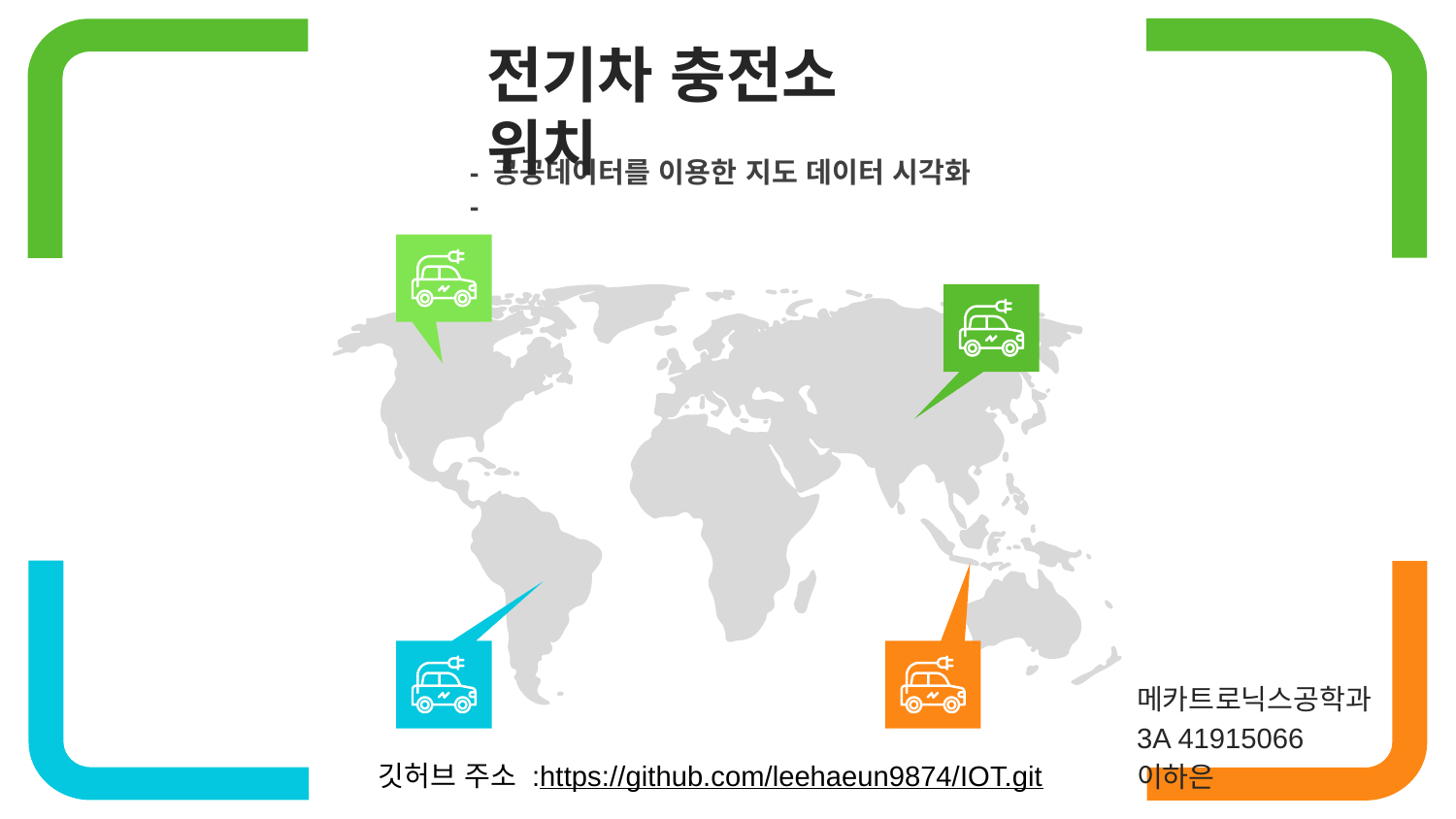

전기차 충전소 위치
- 공공데이터를 이용한 지도 데이터 시각화 -

메카트로닉스공학과 3A 41915066 이하은
깃허브 주소 :https://github.com/leehaeun9874/IOT.git